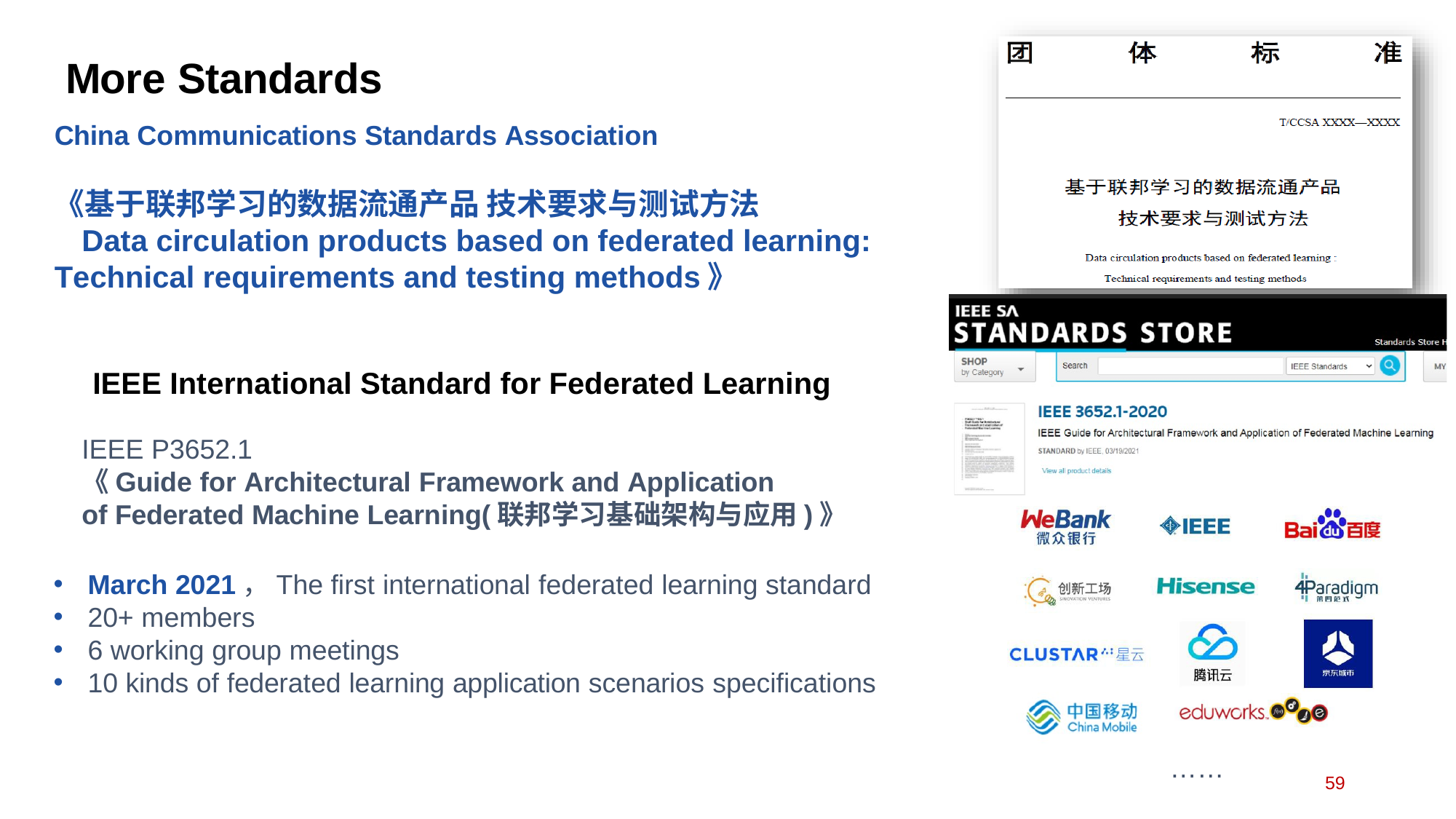

# More Standards
China Communications Standards Association

《基于联邦学习的数据流通产品 技术要求与测试方法
Data circulation products based on federated learning: Technical requirements and testing methods》

IEEE International Standard for Federated Learning

IEEE P3652.1
《Guide for Architectural Framework and Application
of Federated Machine Learning(联邦学习基础架构与应用)》

March 2021，The first international federated learning standard
20+ members
6 working group meetings
10 kinds of federated learning application scenarios specifications

……

59